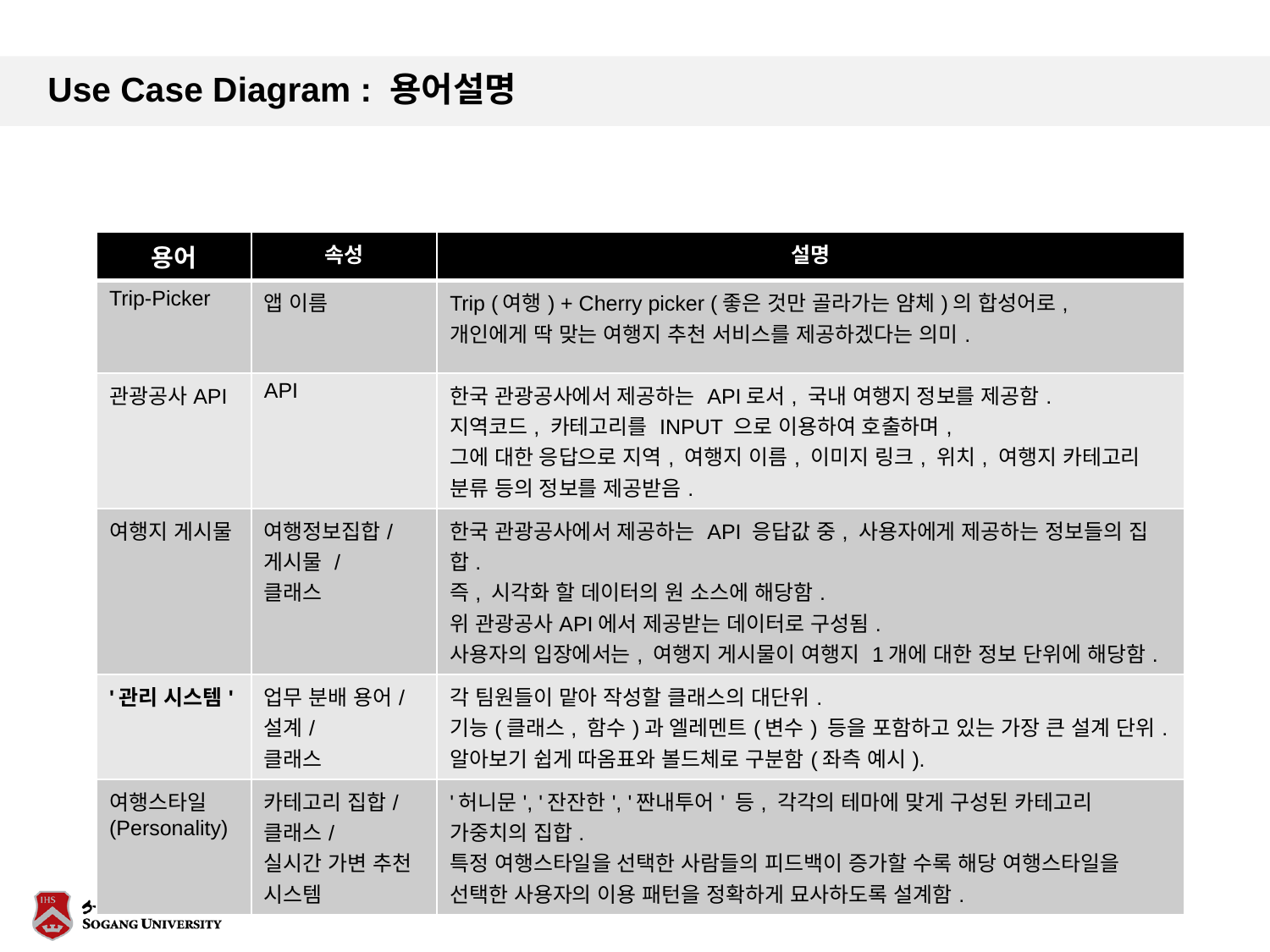

Use Case Diagram : 용어설명
| 용어 | 속성 | 설명 |
| --- | --- | --- |
| Trip-Picker | 앱 이름 | Trip (여행) + Cherry picker (좋은 것만 골라가는 얌체)의 합성어로, 개인에게 딱 맞는 여행지 추천 서비스를 제공하겠다는 의미. |
| 관광공사API | API | 한국 관광공사에서 제공하는 API로서, 국내 여행지 정보를 제공함. 지역코드, 카테고리를 INPUT 으로 이용하여 호출하며, 그에 대한 응답으로 지역, 여행지 이름, 이미지 링크, 위치, 여행지 카테고리 분류 등의 정보를 제공받음. |
| 여행지 게시물 | 여행정보집합/ 게시물 / 클래스 | 한국 관광공사에서 제공하는 API 응답값 중, 사용자에게 제공하는 정보들의 집합. 즉, 시각화 할 데이터의 원 소스에 해당함. 위 관광공사API에서 제공받는 데이터로 구성됨. 사용자의 입장에서는, 여행지 게시물이 여행지 1개에 대한 정보 단위에 해당함. |
| '관리 시스템' | 업무 분배 용어/ 설계/ 클래스 | 각 팀원들이 맡아 작성할 클래스의 대단위. 기능(클래스, 함수)과 엘레멘트(변수) 등을 포함하고 있는 가장 큰 설계 단위. 알아보기 쉽게 따옴표와 볼드체로 구분함(좌측 예시). |
| 여행스타일 (Personality) | 카테고리 집합/ 클래스/ 실시간 가변 추천 시스템 | '허니문', '잔잔한', '짠내투어' 등, 각각의 테마에 맞게 구성된 카테고리 가중치의 집합. 특정 여행스타일을 선택한 사람들의 피드백이 증가할 수록 해당 여행스타일을 선택한 사용자의 이용 패턴을 정확하게 묘사하도록 설계함. |
2